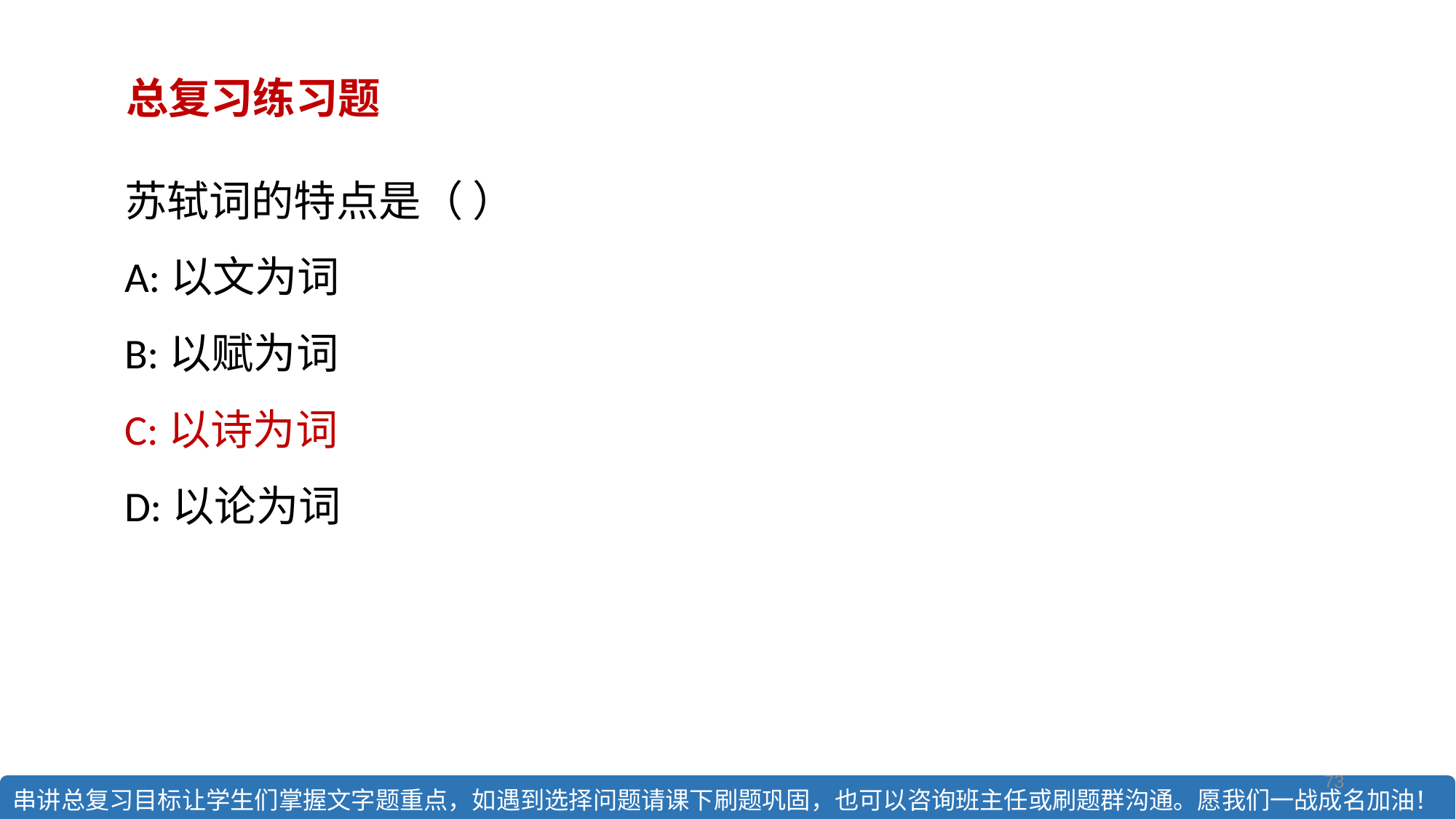

总复习练习题
苏轼词的特点是（ ）
A:以文为词
B:以赋为词
C:以诗为词
D:以论为词
73